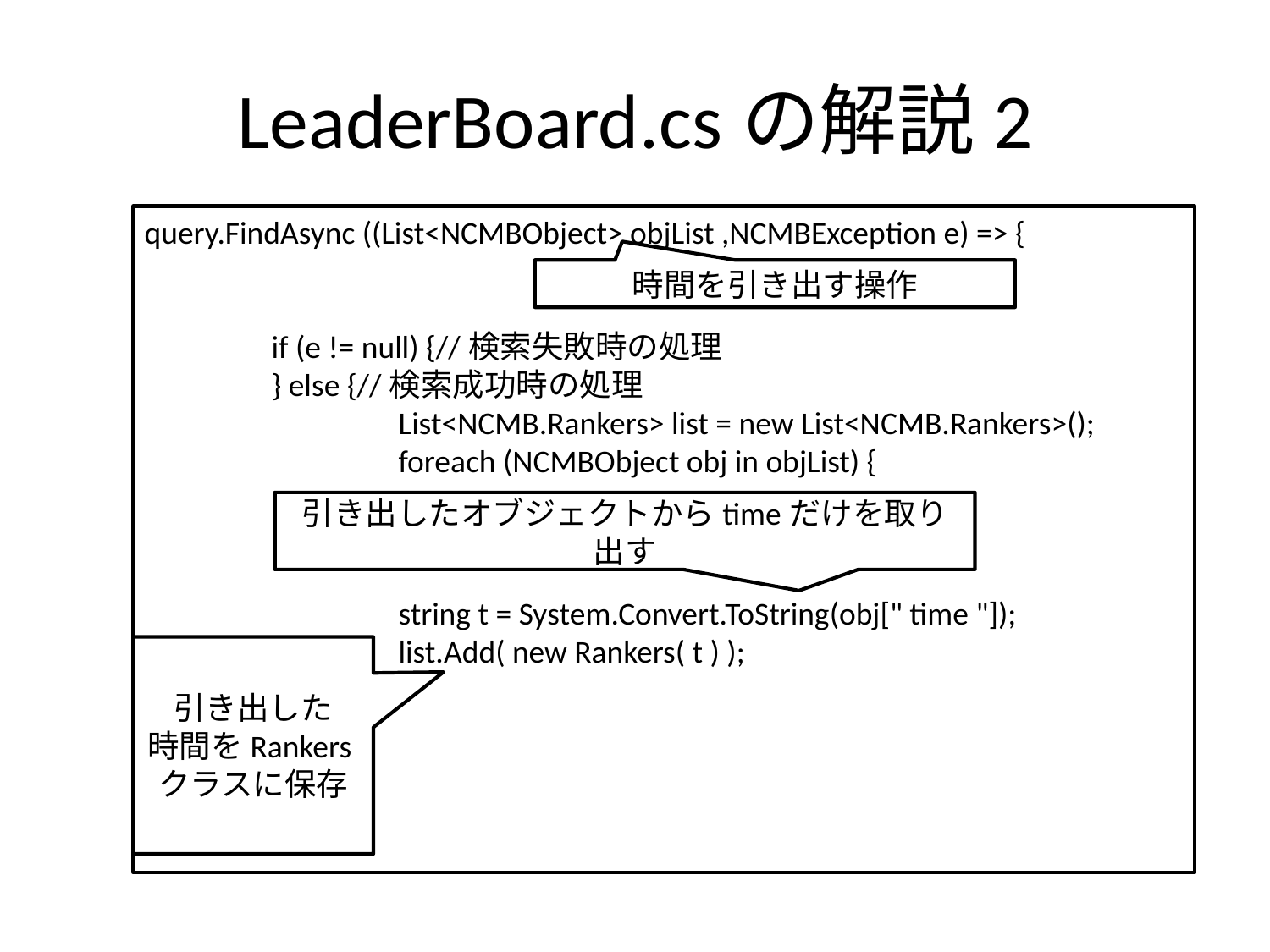

# LeaderBoard.csの解説2
query.FindAsync ((List<NCMBObject> objList ,NCMBException e) => {

	if (e != null) {//検索失敗時の処理
	} else {//検索成功時の処理
		List<NCMB.Rankers> list = new List<NCMB.Rankers>();
		foreach (NCMBObject obj in objList) {

		string t = System.Convert.ToString(obj[" time "]);
		list.Add( new Rankers( t ) );
----以下省略----

時間を引き出す操作
引き出したオブジェクトからtimeだけを取り出す
引き出した
時間をRankersクラスに保存